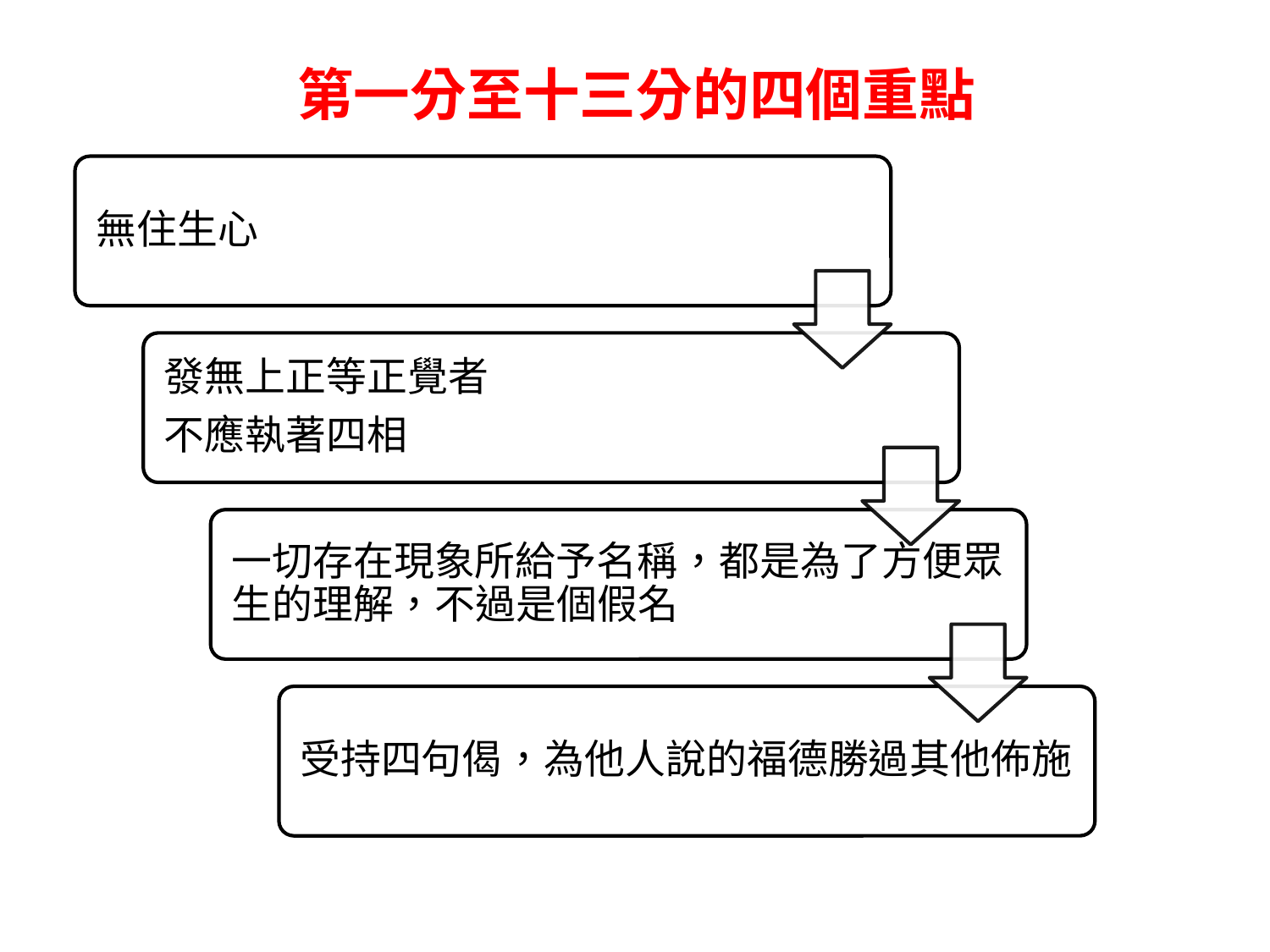

# 第一分至十三分的四個重點
無住生心
發無上正等正覺者
不應執著四相
一切存在現象所給予名稱，都是為了方便眾生的理解，不過是個假名
受持四句偈，為他人說的福德勝過其他佈施